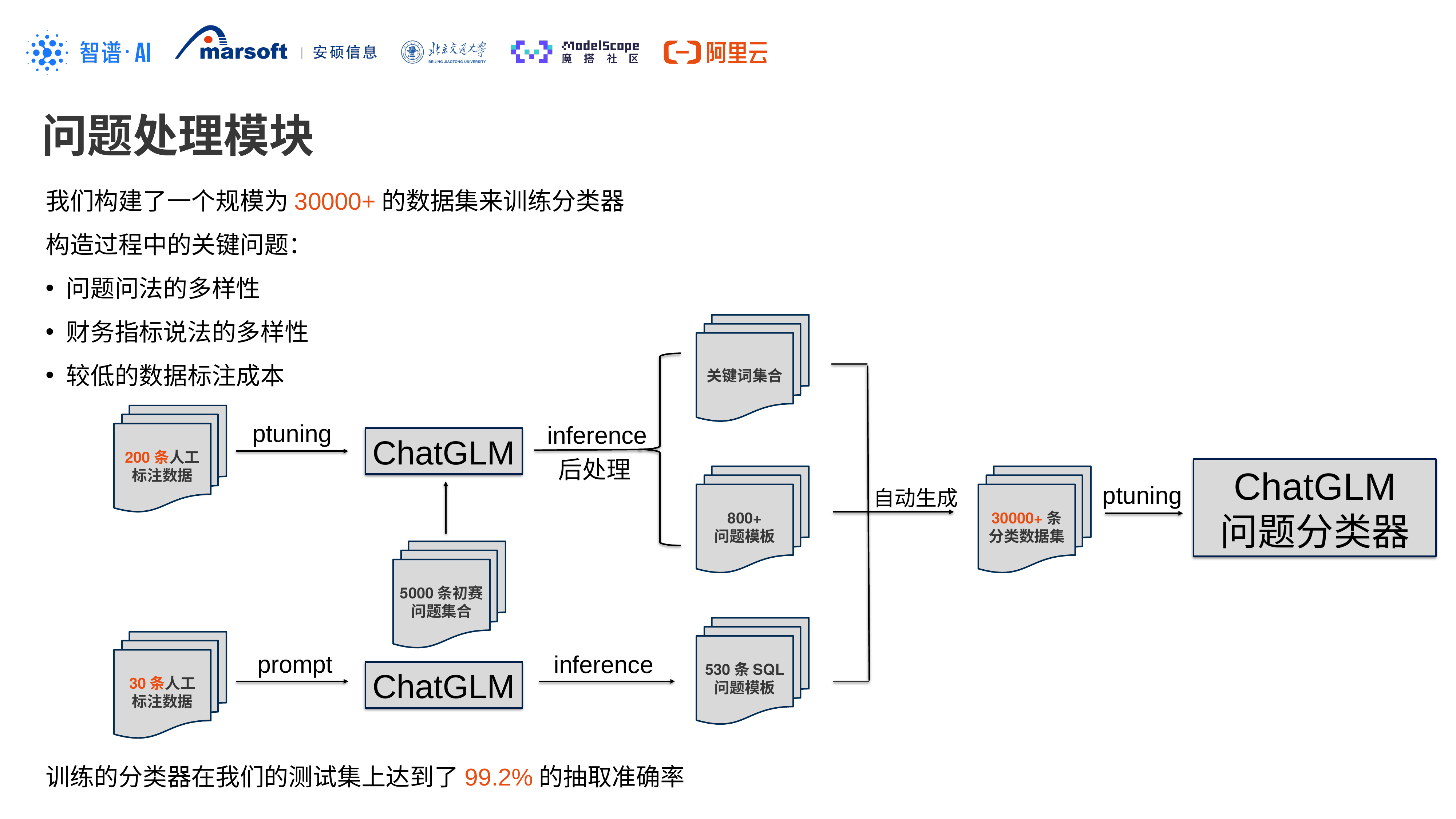

问题处理模块
我们构建了一个规模为30000+的数据集来训练分类器
构造过程中的关键问题：
问题问法的多样性
财务指标说法的多样性
较低的数据标注成本
关键词集合

200条人工
标注数据
ptuning
inference
ChatGLM
后处理
ChatGLM
问题分类器
800+
问题模板
30000+条
分类数据集
ptuning
自动生成
5000条初赛问题集合
530条SQL
问题模板
30条人工
标注数据
prompt
inference
ChatGLM
训练的分类器在我们的测试集上达到了99.2%的抽取准确率